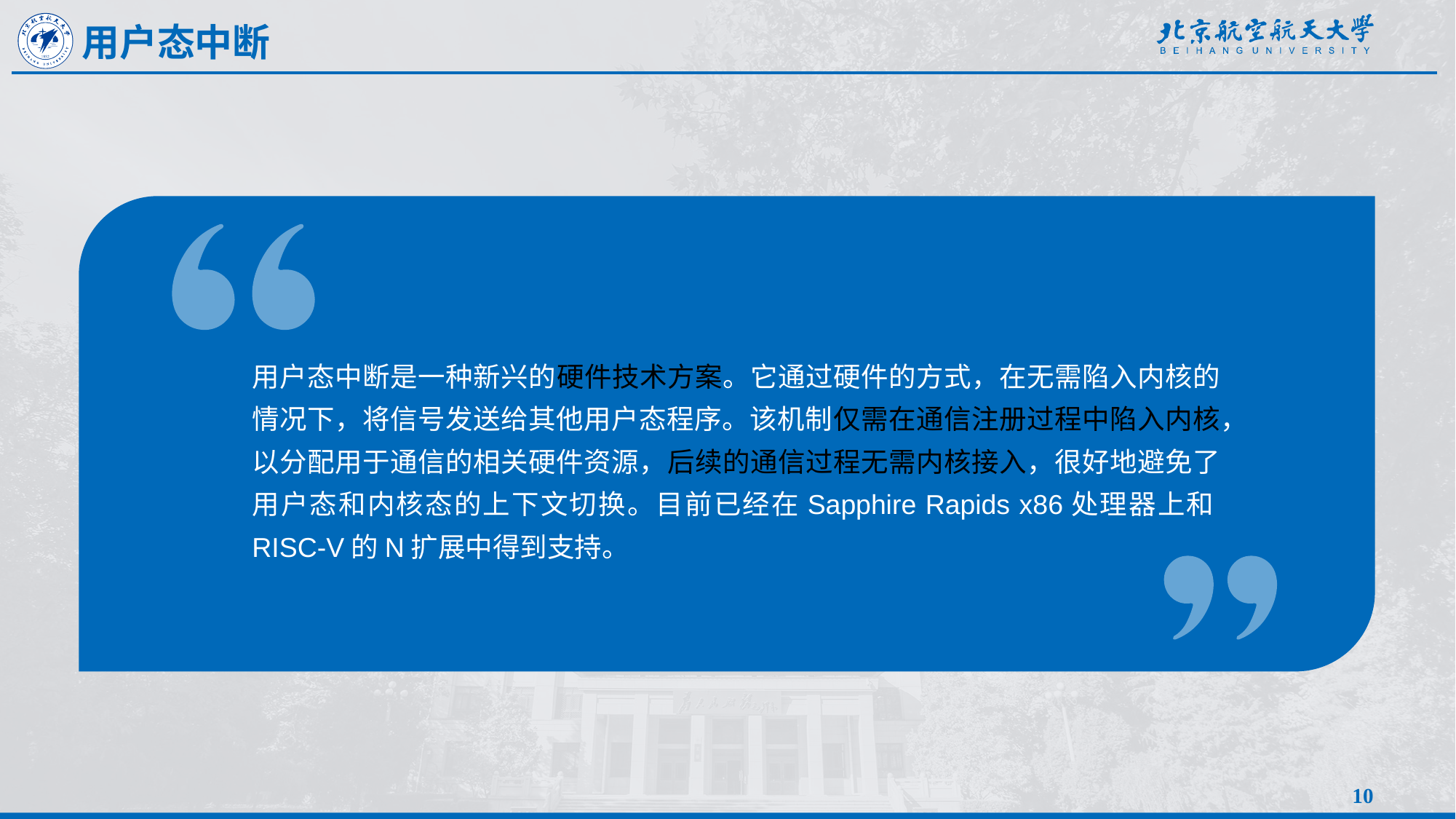

用户态中断

用户态中断是一种新兴的硬件技术方案。它通过硬件的方式，在无需陷入内核的情况下，将信号发送给其他用户态程序。该机制仅需在通信注册过程中陷入内核，以分配用于通信的相关硬件资源，后续的通信过程无需内核接入，很好地避免了用户态和内核态的上下文切换。目前已经在Sapphire Rapids x86处理器上和RISC-V的N扩展中得到支持。

10